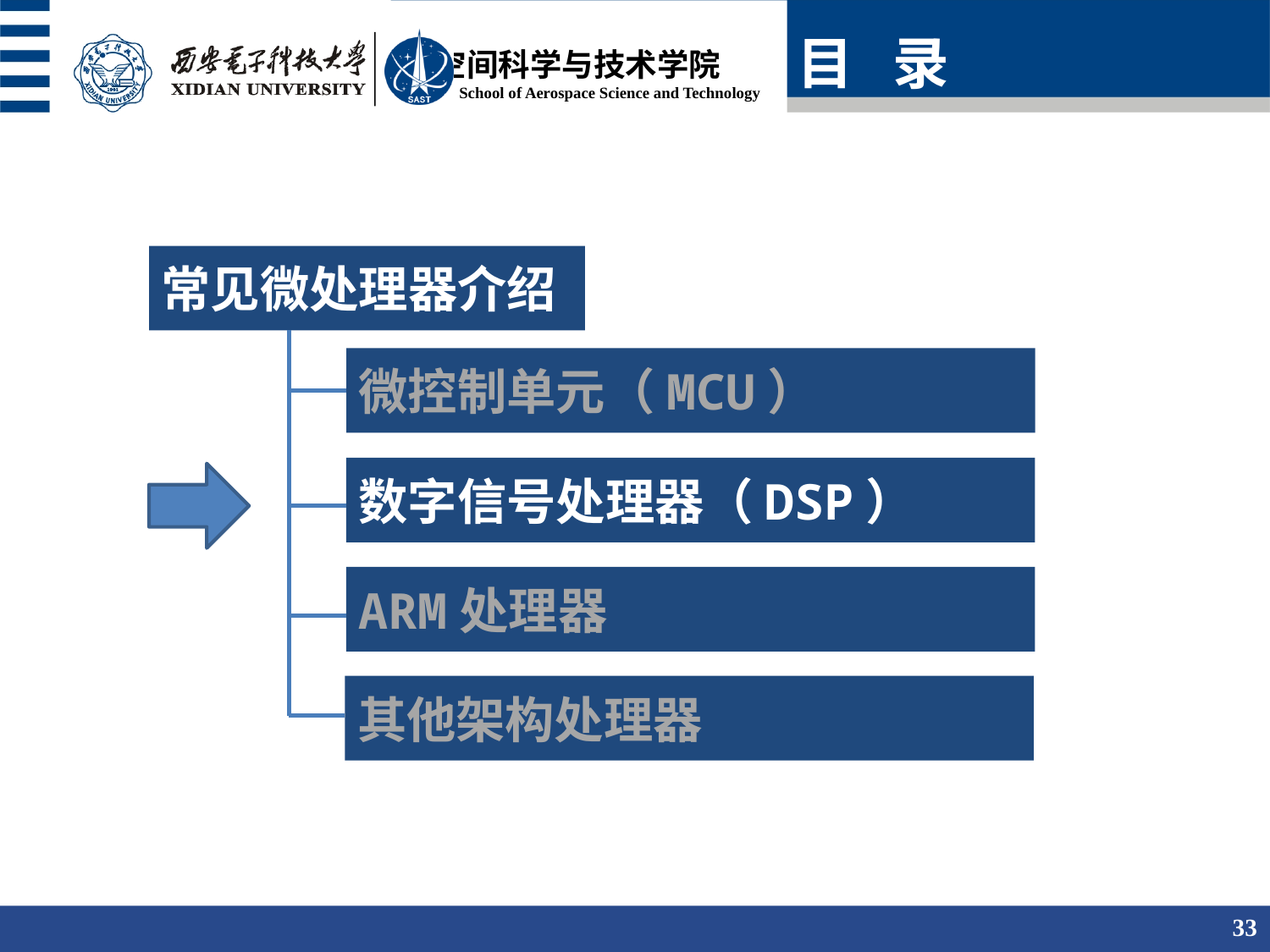

目   录
常见微处理器介绍
微控制单元（MCU）
数字信号处理器（DSP）

ARM处理器
其他架构处理器